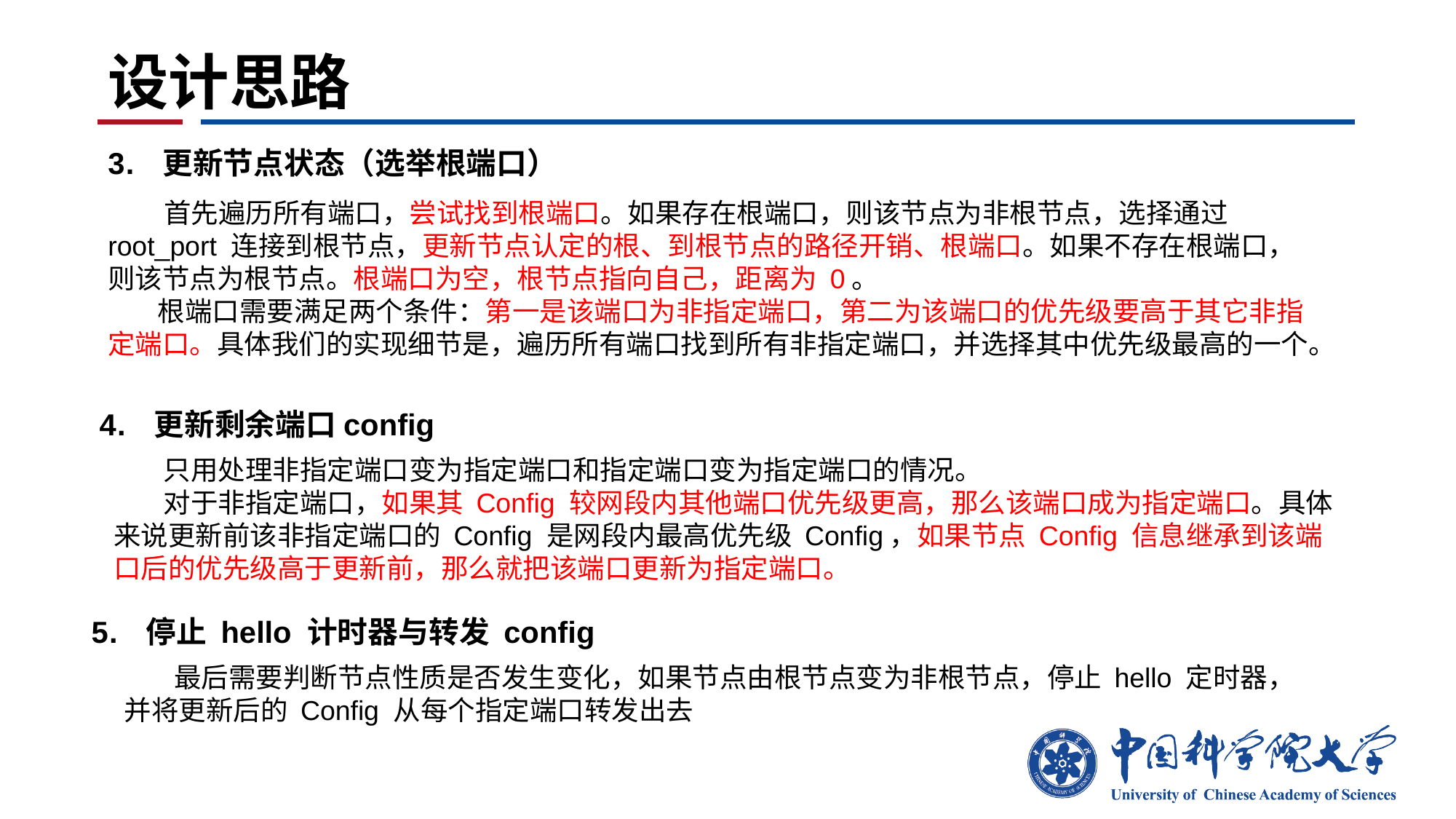

# 设计思路
更新节点状态（选举根端口）
        首先遍历所有端口，尝试找到根端口。如果存在根端口，则该节点为非根节点，选择通过 root_port 连接到根节点，更新节点认定的根、到根节点的路径开销、根端口。如果不存在根端口，则该节点为根节点。根端口为空，根节点指向自己，距离为 0。
       根端口需要满足两个条件：第一是该端口为非指定端口，第二为该端口的优先级要高于其它非指定端口。具体我们的实现细节是，遍历所有端口找到所有非指定端口，并选择其中优先级最高的一个。
更新剩余端口config
       只用处理非指定端口变为指定端口和指定端口变为指定端口的情况。
       对于非指定端口，如果其 Config 较网段内其他端口优先级更高，那么该端口成为指定端口。具体来说更新前该非指定端口的 Config 是网段内最高优先级 Config，如果节点 Config 信息继承到该端口后的优先级高于更新前，那么就把该端口更新为指定端口。
停止 hello 计时器与转发 config
       最后需要判断节点性质是否发生变化，如果节点由根节点变为非根节点，停止 hello 定时器，并将更新后的 Config 从每个指定端口转发出去